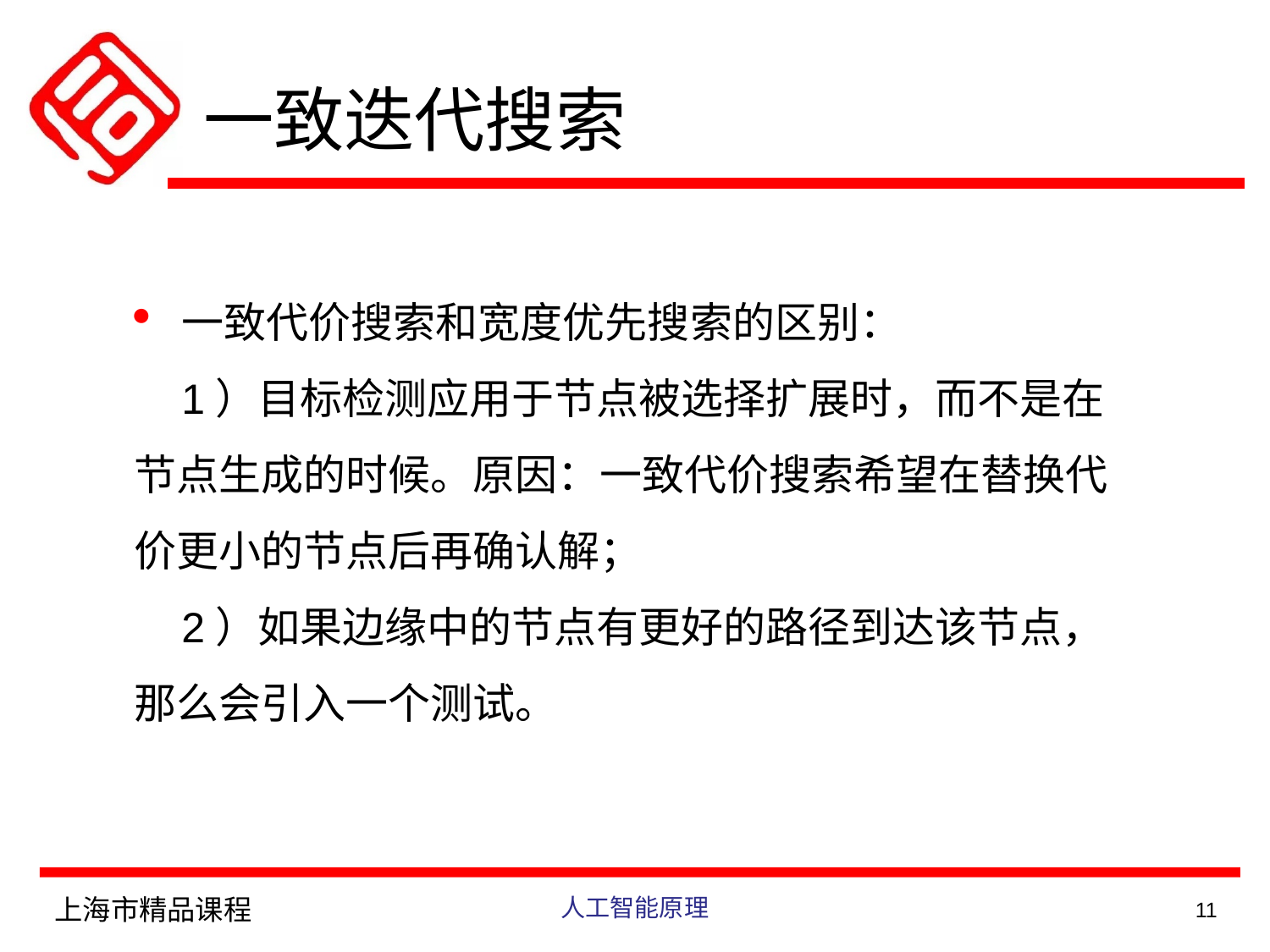

# 一致迭代搜索
一致代价搜索和宽度优先搜索的区别：
    1）目标检测应用于节点被选择扩展时，而不是在节点生成的时候。原因：一致代价搜索希望在替换代价更小的节点后再确认解；
    2）如果边缘中的节点有更好的路径到达该节点，那么会引入一个测试。
上海市精品课程
人工智能原理
11